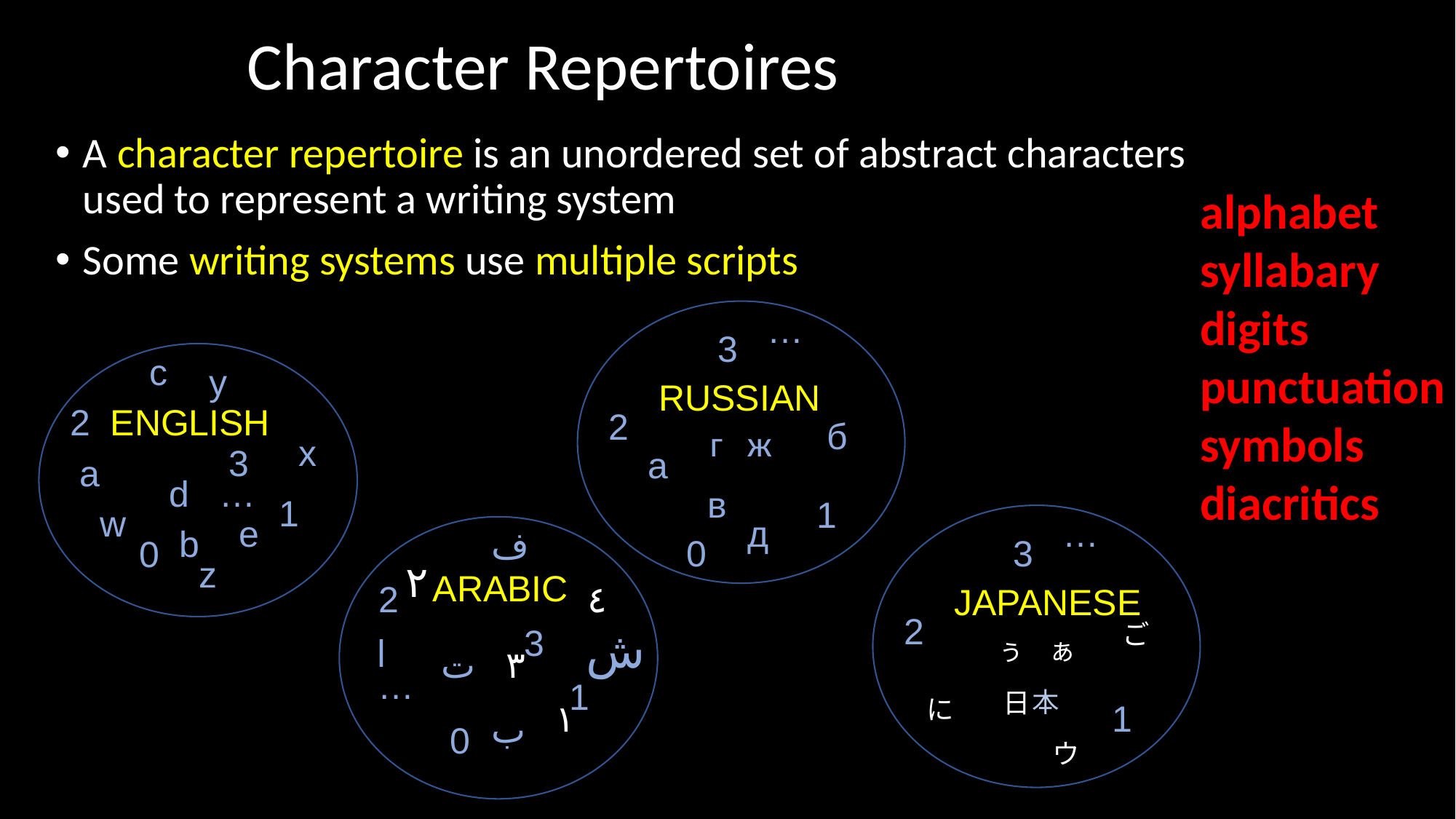

# Character Repertoires
A character repertoire is an unordered set of abstract characters used to represent a writing system
Some writing systems use multiple scripts

alphabet
syllabary
digits
punctuation
symbols
diacritics
г   ж
…
3
RUSSIAN
2
б
а
в
1
д
0

c
y
ENGLISH
2
x
3
a
d
…
1
w
e
b
0
z
ぅ   ぁ
…
3
JAPANESE
2
ご
日
に
1
ウ

ف
ARABIC
2
3
ش
ا
ت
…
1
ب
0
٢
٤
٣
١
本